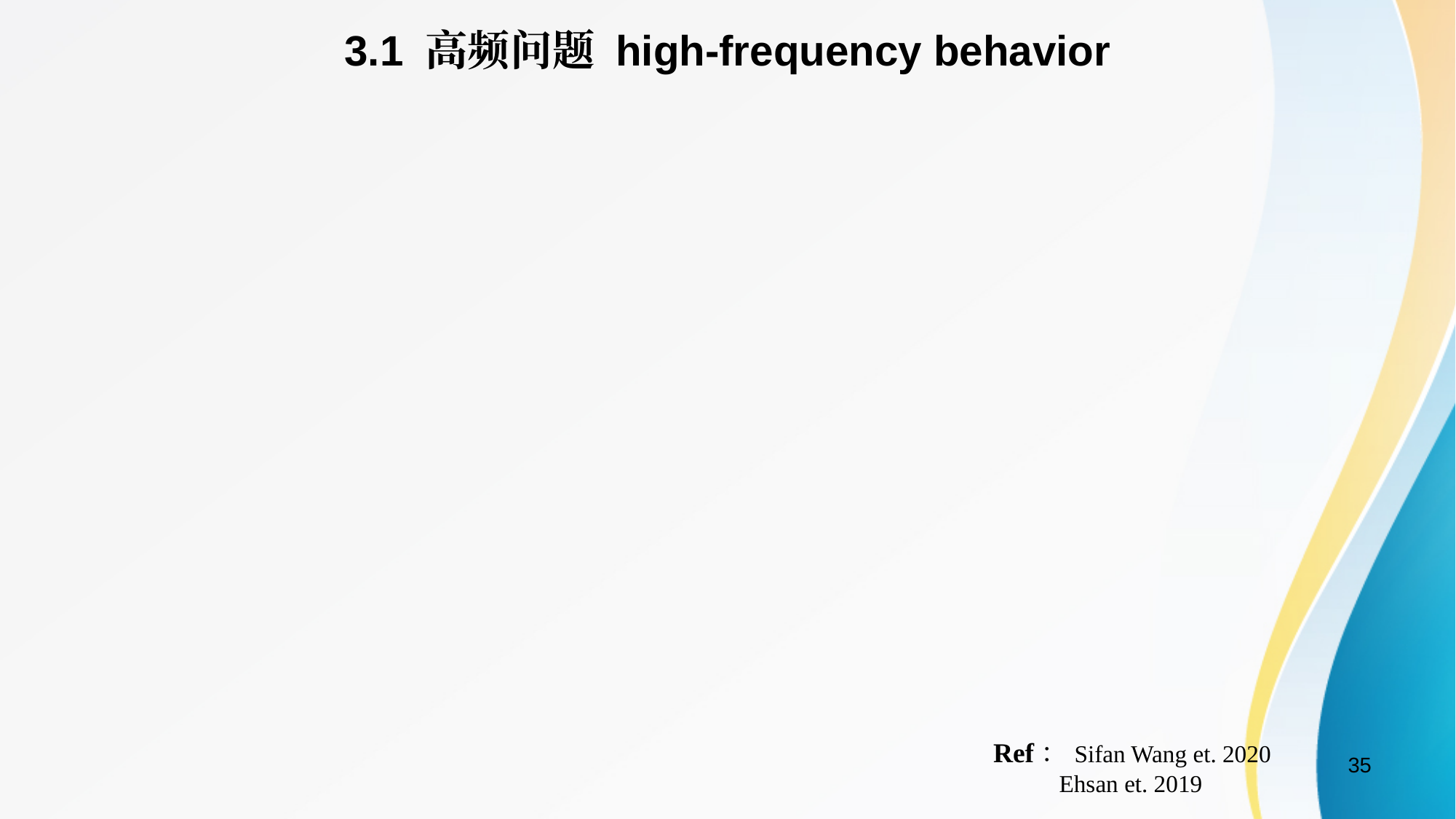

3.1 高频问题 high-frequency behavior
Ref：Sifan Wang et. 2020
           Ehsan et. 2019
35